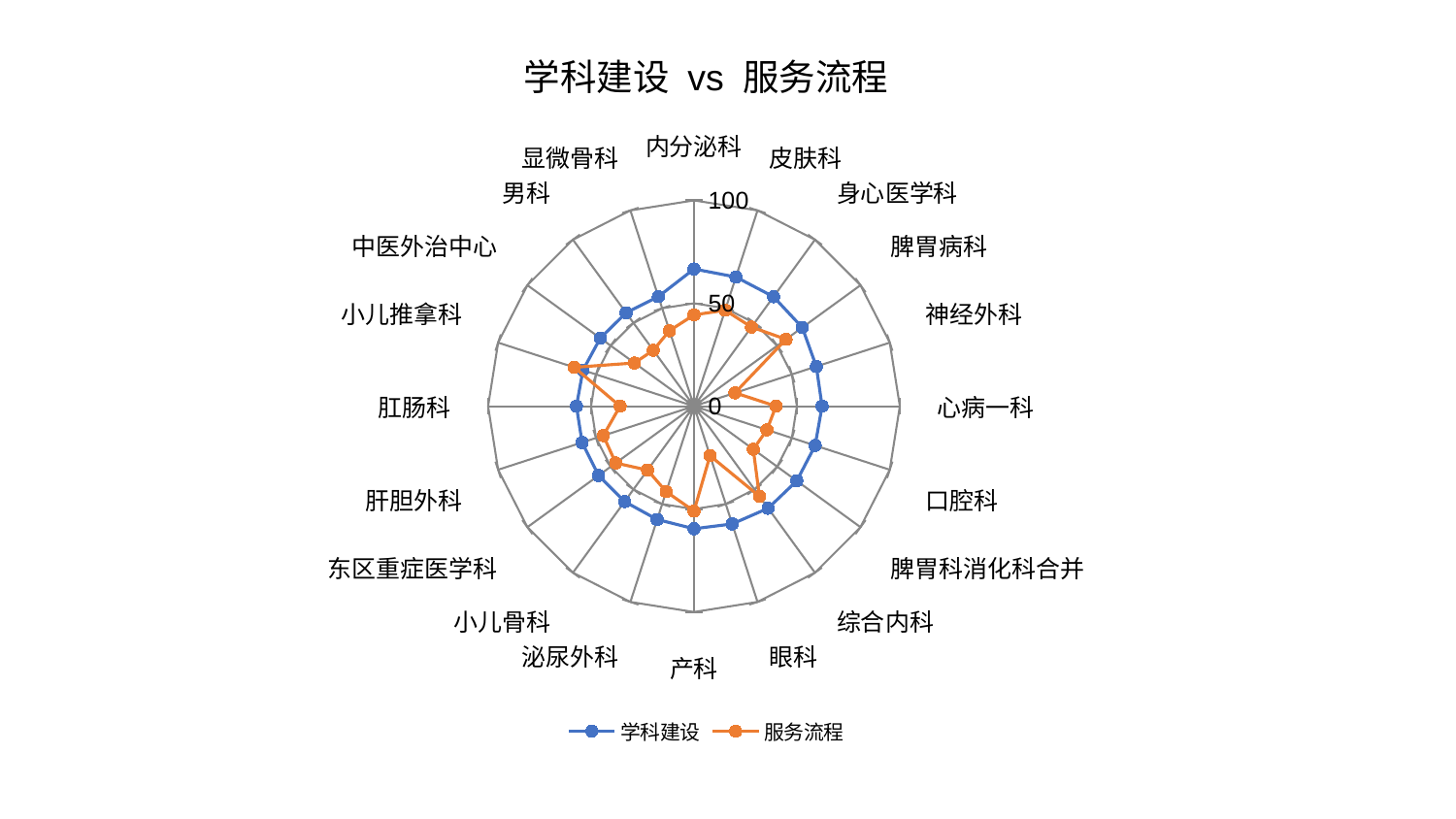

### Chart: 学科建设 vs 服务流程

| Category | 学科建设 | 服务流程 |
|---|---|---|
| 内分泌科 | 66.66277882900286 | 44.37113418425934 |
| 皮肤科 | 65.99063473102791 | 49.009932364080605 |
| 身心医学科 | 65.7529121196943 | 47.53637022351755 |
| 脾胃病科 | 65.06278963337834 | 55.29266115111769 |
| 神经外科 | 62.510774113774865 | 20.96009607579841 |
| 心病一科 | 62.24704046132542 | 39.86041818585565 |
| 口腔科 | 61.9030798908942 | 37.27552785611081 |
| 脾胃科消化科合并 | 61.74101227819424 | 35.64734963726838 |
| 综合内科 | 61.313170988916134 | 54.12017139755789 |
| 眼科 | 60.15846188799981 | 25.301293944661456 |
| 产科 | 59.563598877898336 | 50.971111593137834 |
| 泌尿外科 | 57.88879686632867 | 43.68813729944814 |
| 小儿骨科 | 57.309305388572255 | 38.38651256267585 |
| 东区重症医学科 | 57.29168289689344 | 47.00031119387123 |
| 肝胆外科 | 57.12445465198611 | 46.295136921343186 |
| 肛肠科 | 57.072364989419754 | 35.89243290451579 |
| 小儿推拿科 | 56.68469037365319 | 61.123687123795385 |
| 中医外治中心 | 56.23994878436128 | 35.72596271397829 |
| 男科 | 56.08460744883412 | 33.60194071172652 |
| 显微骨科 | 55.98280372729123 | 38.57548938020937 |
88